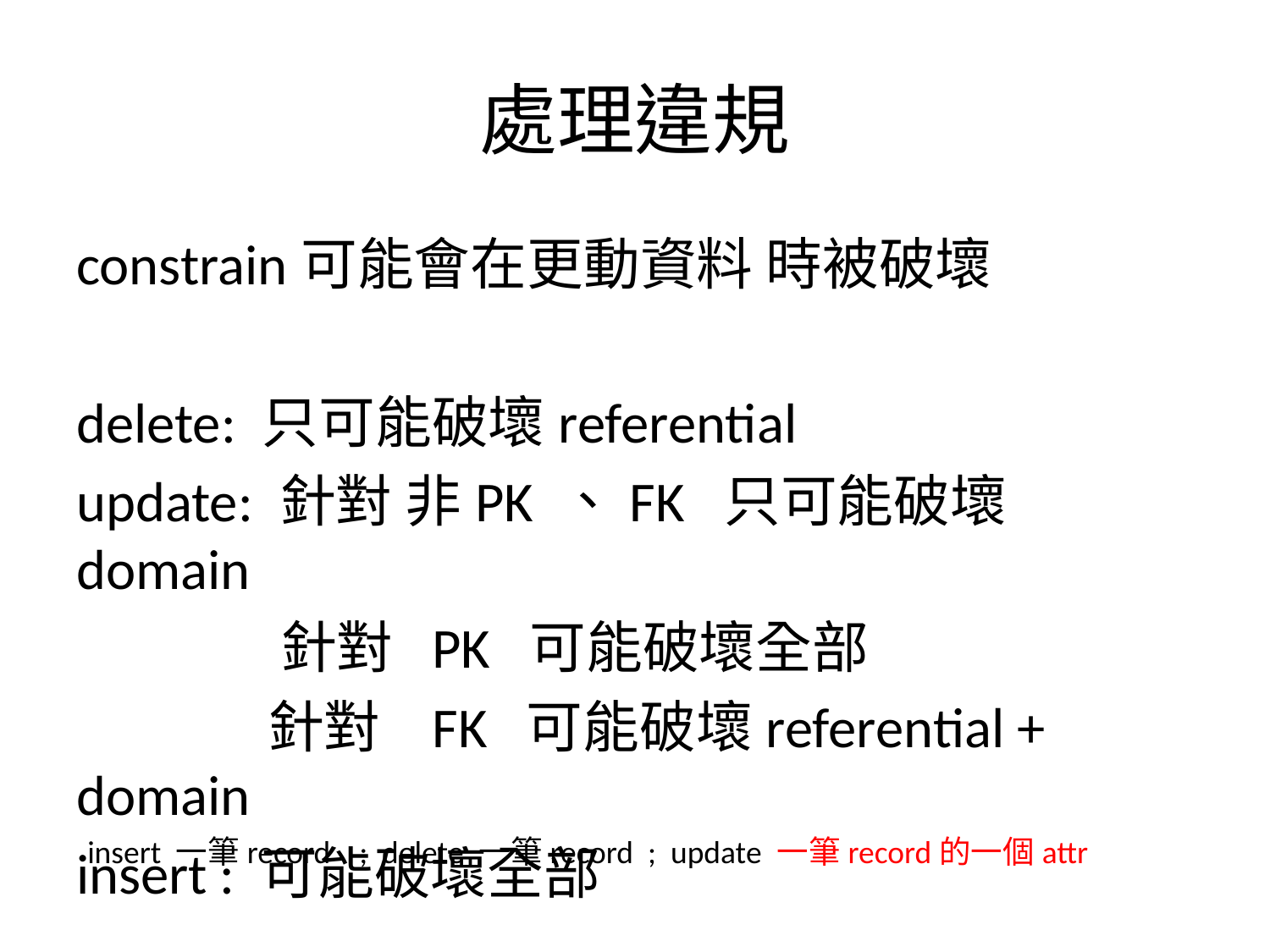

# 處理違規
constrain可能會在更動資料 時被破壞

delete: 只可能破壞referential
update: 針對 非PK 、FK  只可能破壞 domain
 	     針對  PK  可能破壞全部
   	    針對   FK  可能破壞referential + domain
insert : 可能破壞全部
insert 一筆record    ;  delete 一筆record  ;  update 一筆record的一個attr